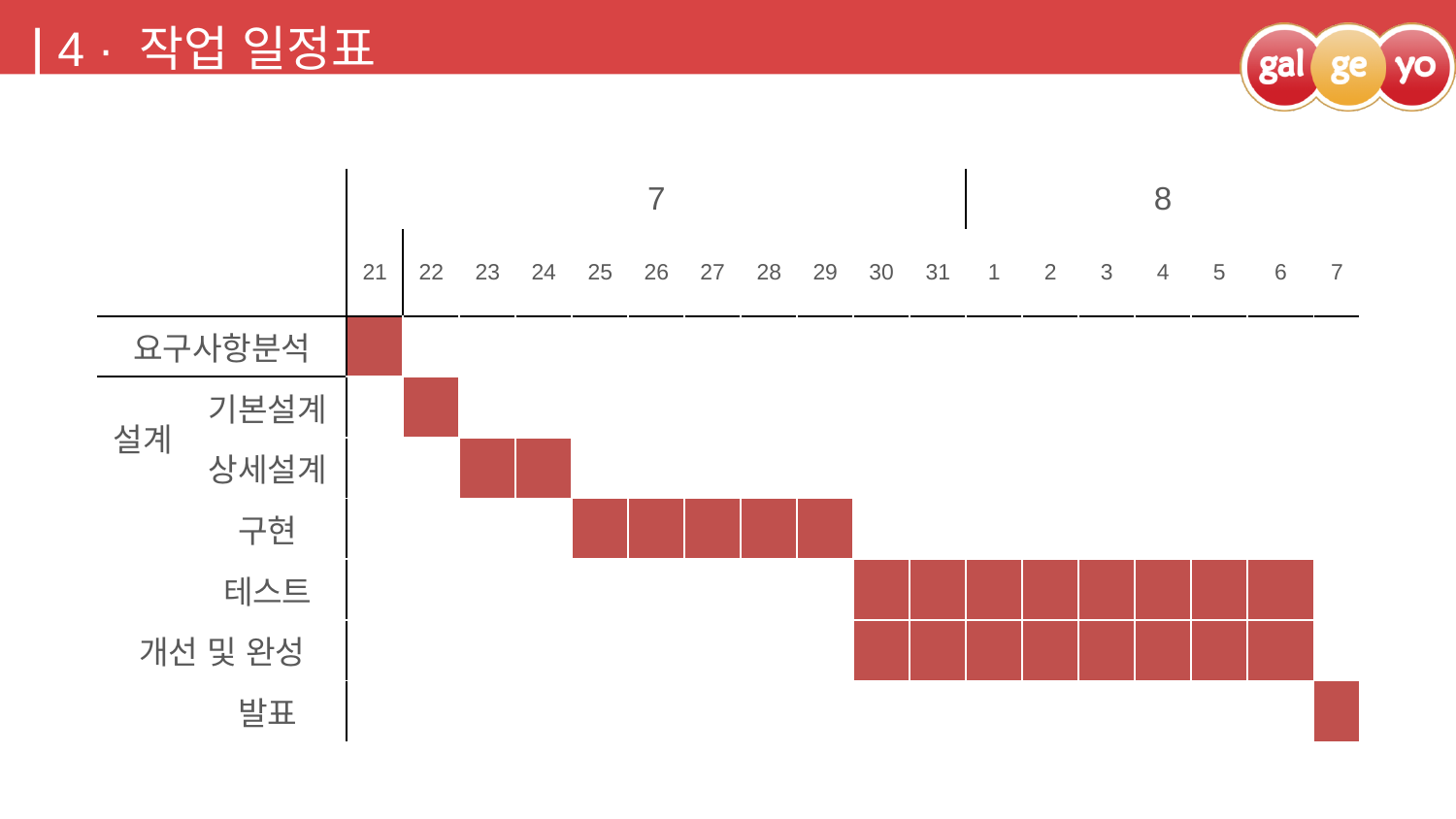

4 · 작업 일정표
|  |  |  | 7 |  |  |  |  |  |  |  |  |  |  | 8 |  |  |  |  |  |  |
| --- | --- | --- | --- | --- | --- | --- | --- | --- | --- | --- | --- | --- | --- | --- | --- | --- | --- | --- | --- | --- |
|  |  |  | 21 | 22 | 23 | 24 | 25 | 26 | 27 | 28 | 29 | 30 | 31 | 1 | 2 | 3 | 4 | 5 | 6 | 7 |
| 요구사항분석 |  |  |  |  |  |  |  |  |  |  |  |  |  |  |  |  |  |  |  |  |
| 설계 | 기본설계 |  |  |  |  |  |  |  |  |  |  |  |  |  |  |  |  |  |  |  |
|  | 상세설계 |  |  |  |  |  |  |  |  |  |  |  |  |  |  |  |  |  |  |  |
|  | 구현 |  |  |  |  |  |  |  |  |  |  |  |  |  |  |  |  |  |  |  |
|  | 테스트 |  |  |  |  |  |  |  |  |  |  |  |  |  |  |  |  |  |  |  |
| 개선 및 완성 |  |  |  |  |  |  |  |  |  |  |  |  |  |  |  |  |  |  |  |  |
|  | 발표 |  |  |  |  |  |  |  |  |  |  |  |  |  |  |  |  |  |  |  |